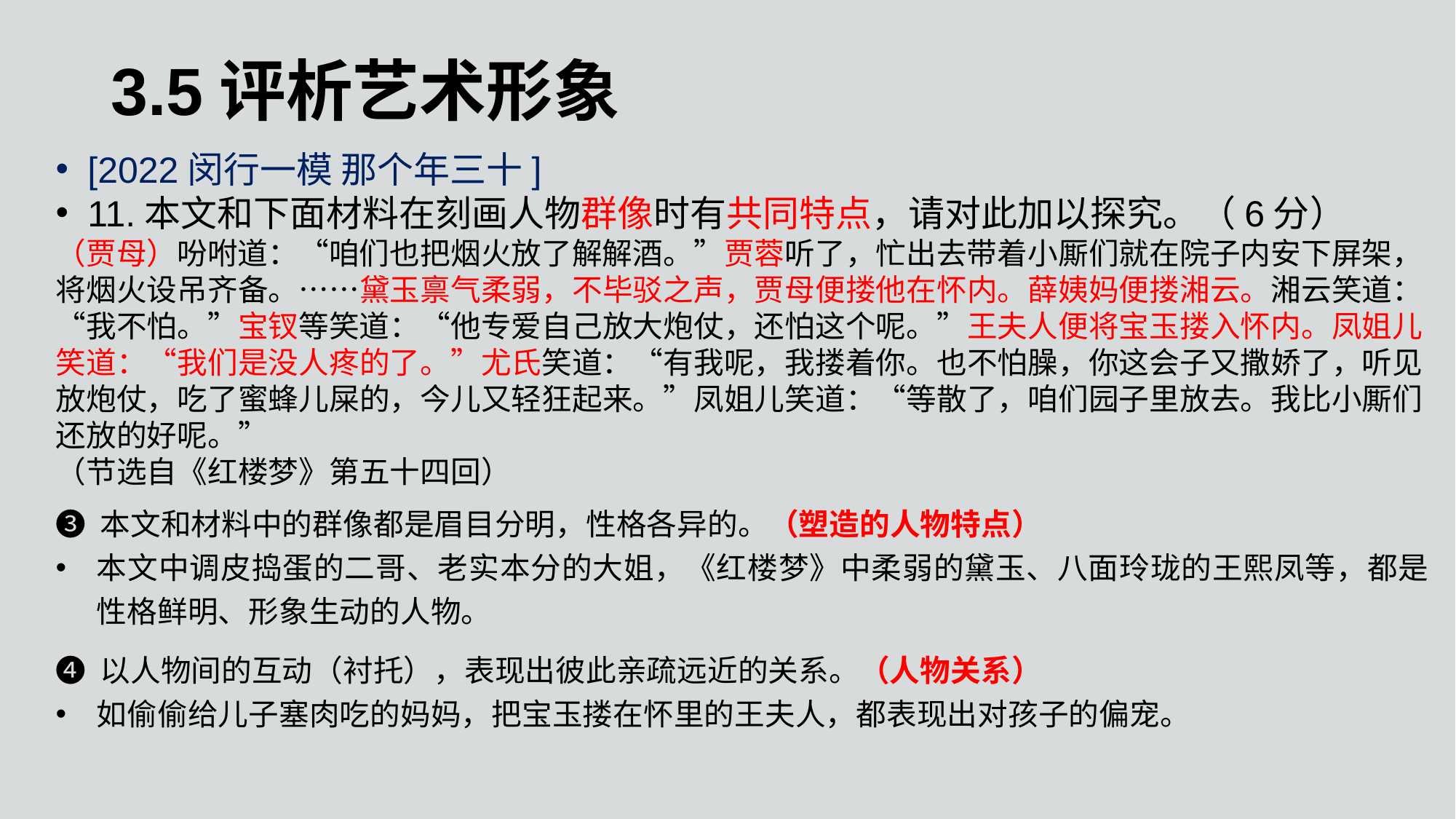

3.5评析艺术形象
[2022闵行一模 那个年三十]
11.本文和下面材料在刻画人物群像时有共同特点，请对此加以探究。（6分）
（贾母）吩咐道：“咱们也把烟火放了解解酒。”贾蓉听了，忙出去带着小厮们就在院子内安下屏架，将烟火设吊齐备。……黛玉禀气柔弱，不毕驳之声，贾母便搂他在怀内。薛姨妈便搂湘云。湘云笑道：“我不怕。”宝钗等笑道：“他专爱自己放大炮仗，还怕这个呢。”王夫人便将宝玉搂入怀内。凤姐儿笑道：“我们是没人疼的了。”尤氏笑道：“有我呢，我搂着你。也不怕臊，你这会子又撒娇了，听见放炮仗，吃了蜜蜂儿屎的，今儿又轻狂起来。”凤姐儿笑道：“等散了，咱们园子里放去。我比小厮们还放的好呢。”
（节选自《红楼梦》第五十四回）
❸ 本文和材料中的群像都是眉目分明，性格各异的。（塑造的人物特点）
本文中调皮捣蛋的二哥、老实本分的大姐，《红楼梦》中柔弱的黛玉、八面玲珑的王熙凤等，都是性格鲜明、形象生动的人物。
❹ 以人物间的互动（衬托），表现出彼此亲疏远近的关系。（人物关系）
如偷偷给儿子塞肉吃的妈妈，把宝玉搂在怀里的王夫人，都表现出对孩子的偏宠。